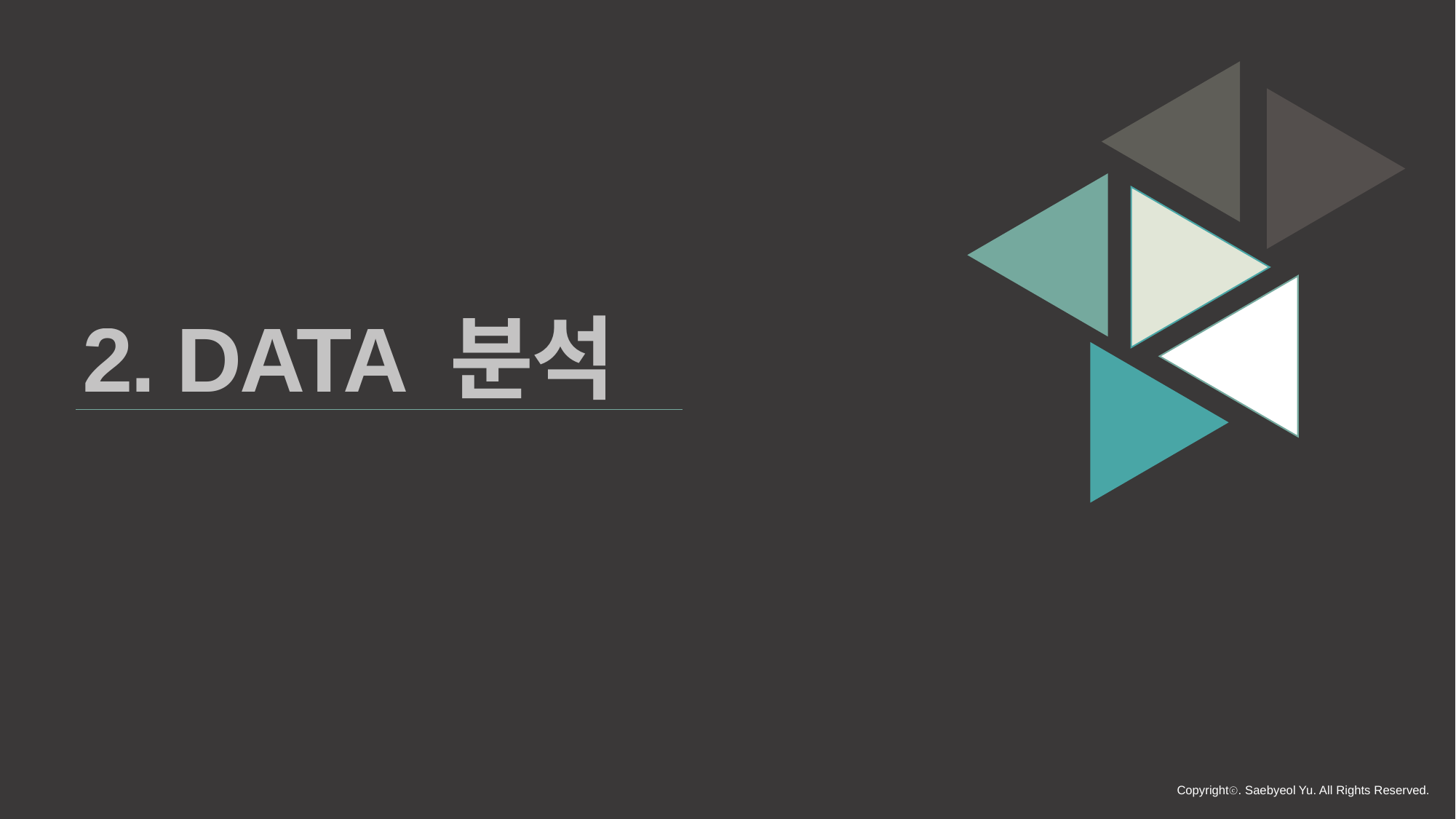

2. DATA 분석
Copyrightⓒ. Saebyeol Yu. All Rights Reserved.